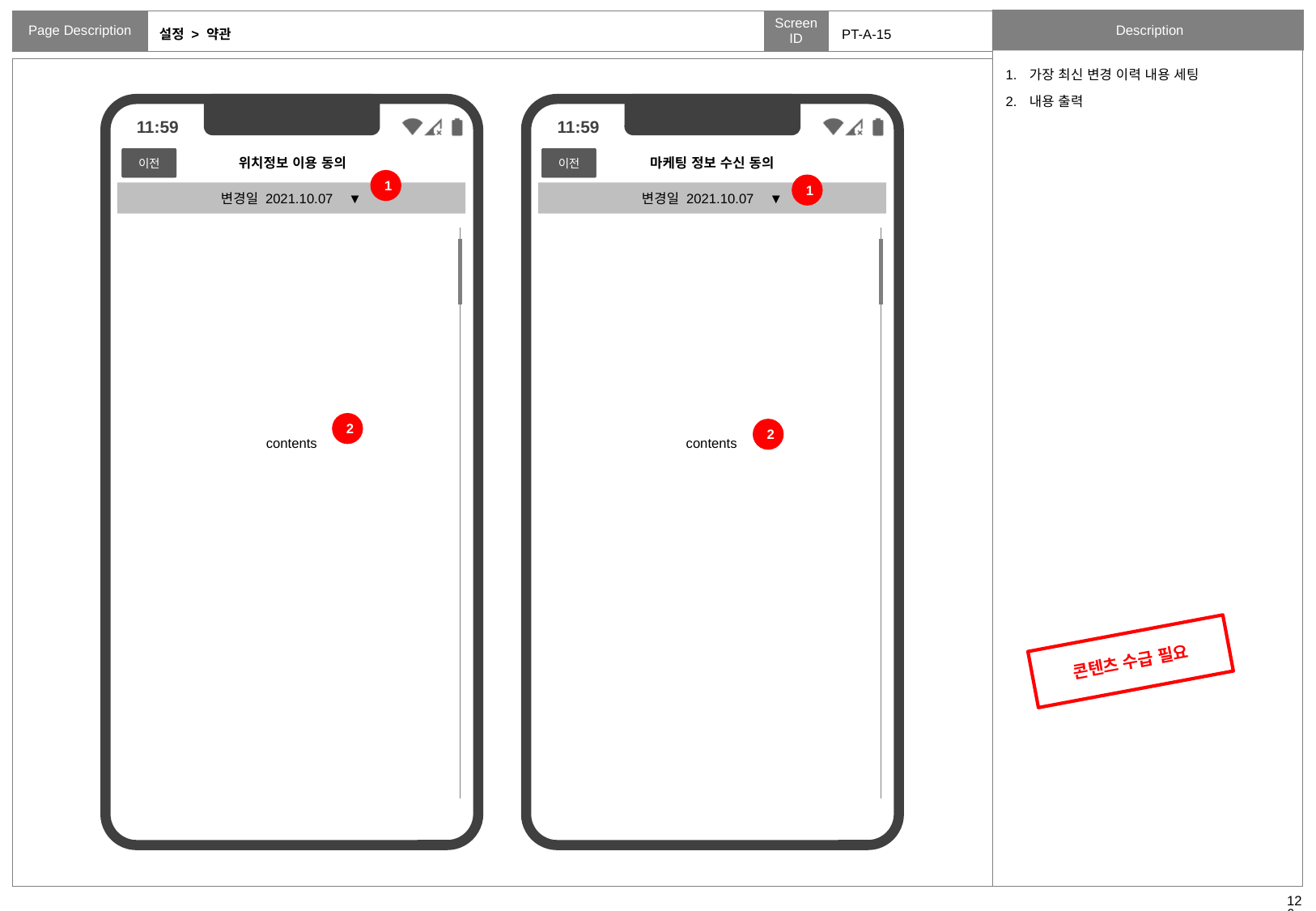

# 설정 > 약관
PT-A-15
가장 최신 변경 이력 내용 세팅
내용 출력
이전
이전
위치정보 이용 동의
마케팅 정보 수신 동의
1
1
변경일 2021.10.07    ▼
변경일 2021.10.07    ▼
2
2
contents
contents
콘텐츠 수급 필요